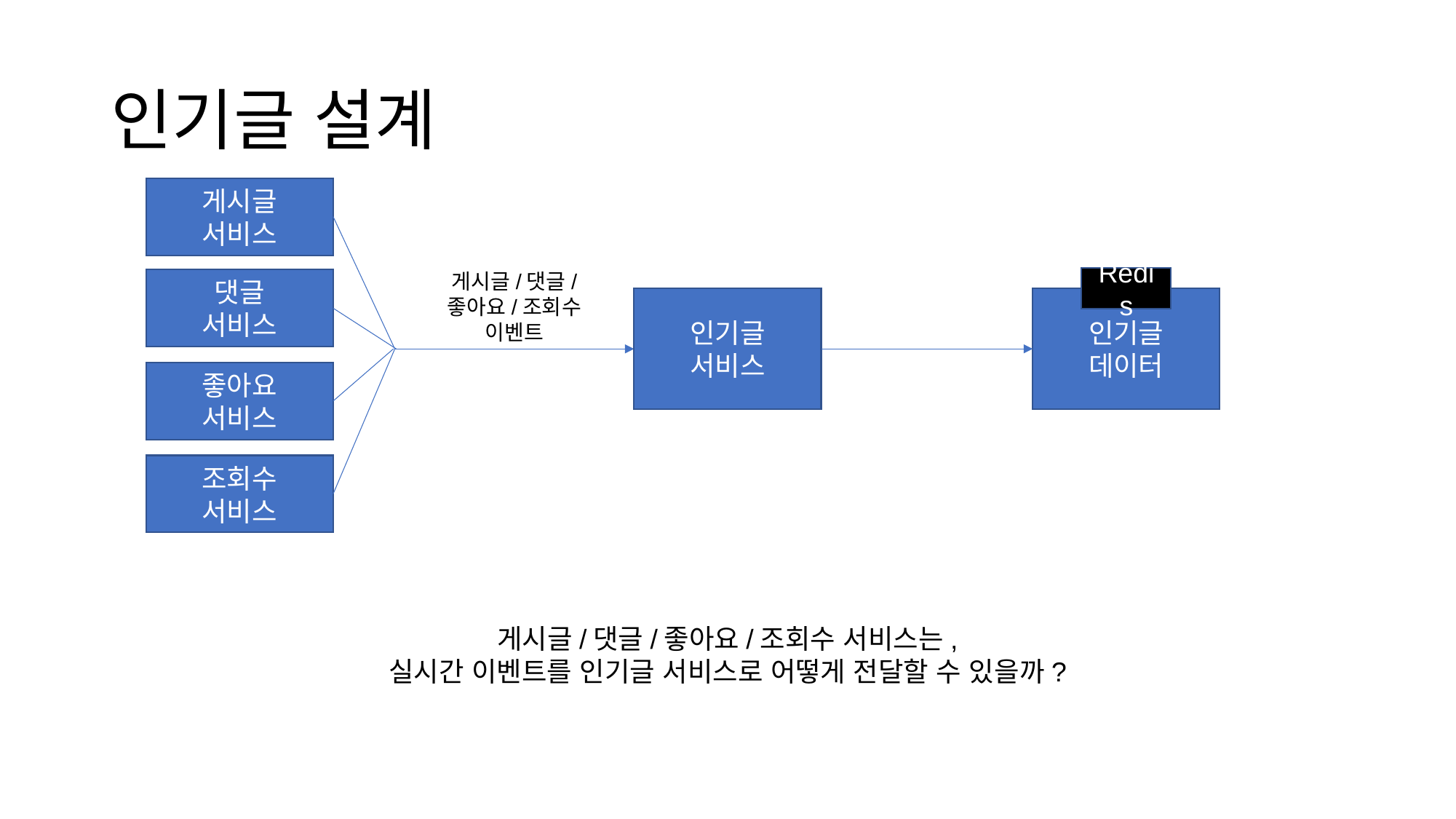

# 인기글 설계
게시글
서비스
게시글/댓글/
좋아요/조회수
이벤트
Redis
댓글
서비스
인기글
데이터
인기글
서비스
좋아요
서비스
조회수
서비스
게시글/댓글/좋아요/조회수 서비스는,
실시간 이벤트를 인기글 서비스로 어떻게 전달할 수 있을까?